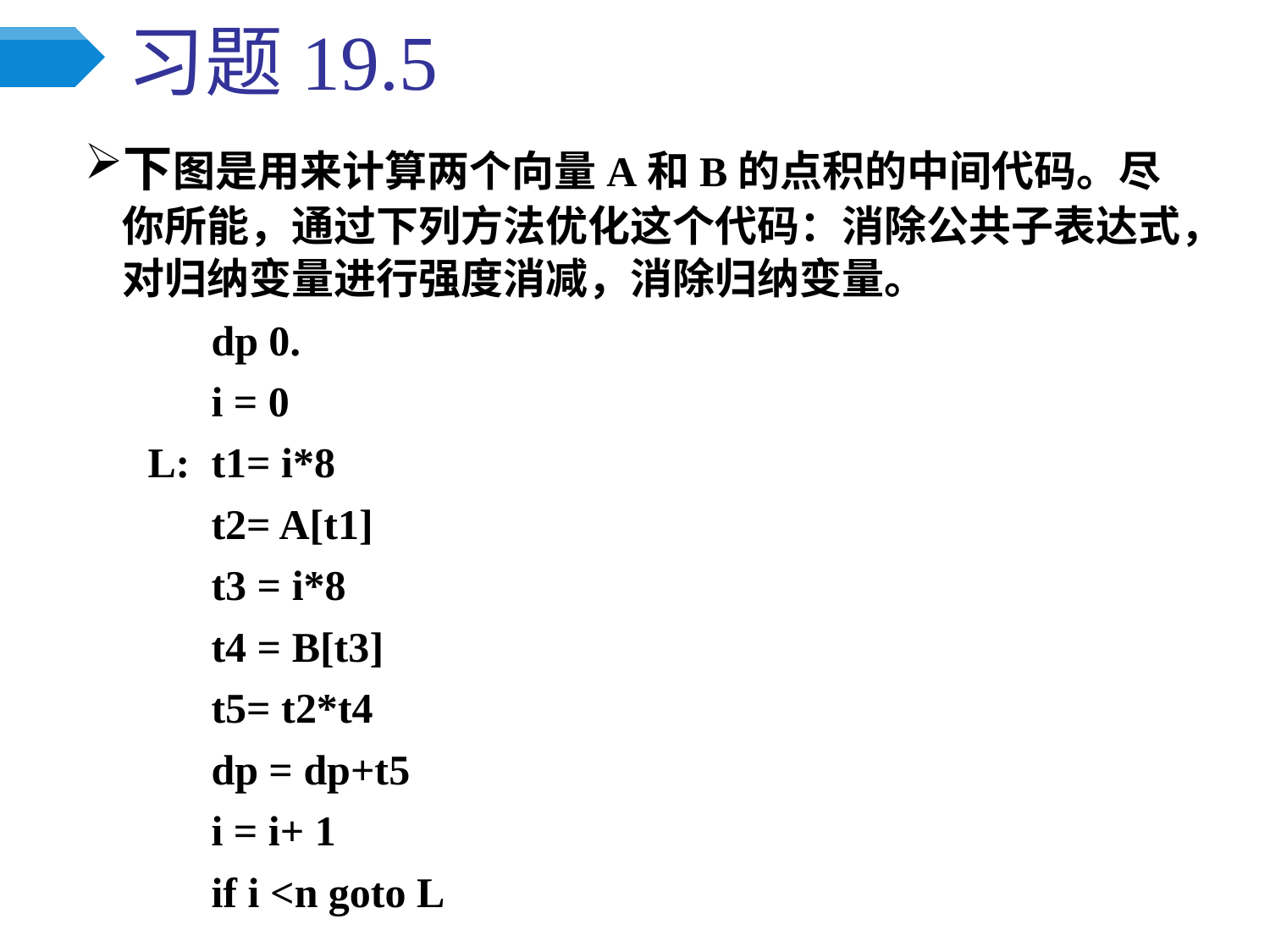

# 习题19.5
下图是用来计算两个向量A和B的点积的中间代码。尽你所能，通过下列方法优化这个代码：消除公共子表达式，对归纳变量进行强度消减，消除归纳变量。
	dp 0.
	i = 0
      L: 	t1= i*8
	t2= A[t1]
	t3 = i*8
	t4 = B[t3]
	t5= t2*t4
	dp = dp+t5
	i = i+ 1
	if i <n goto L